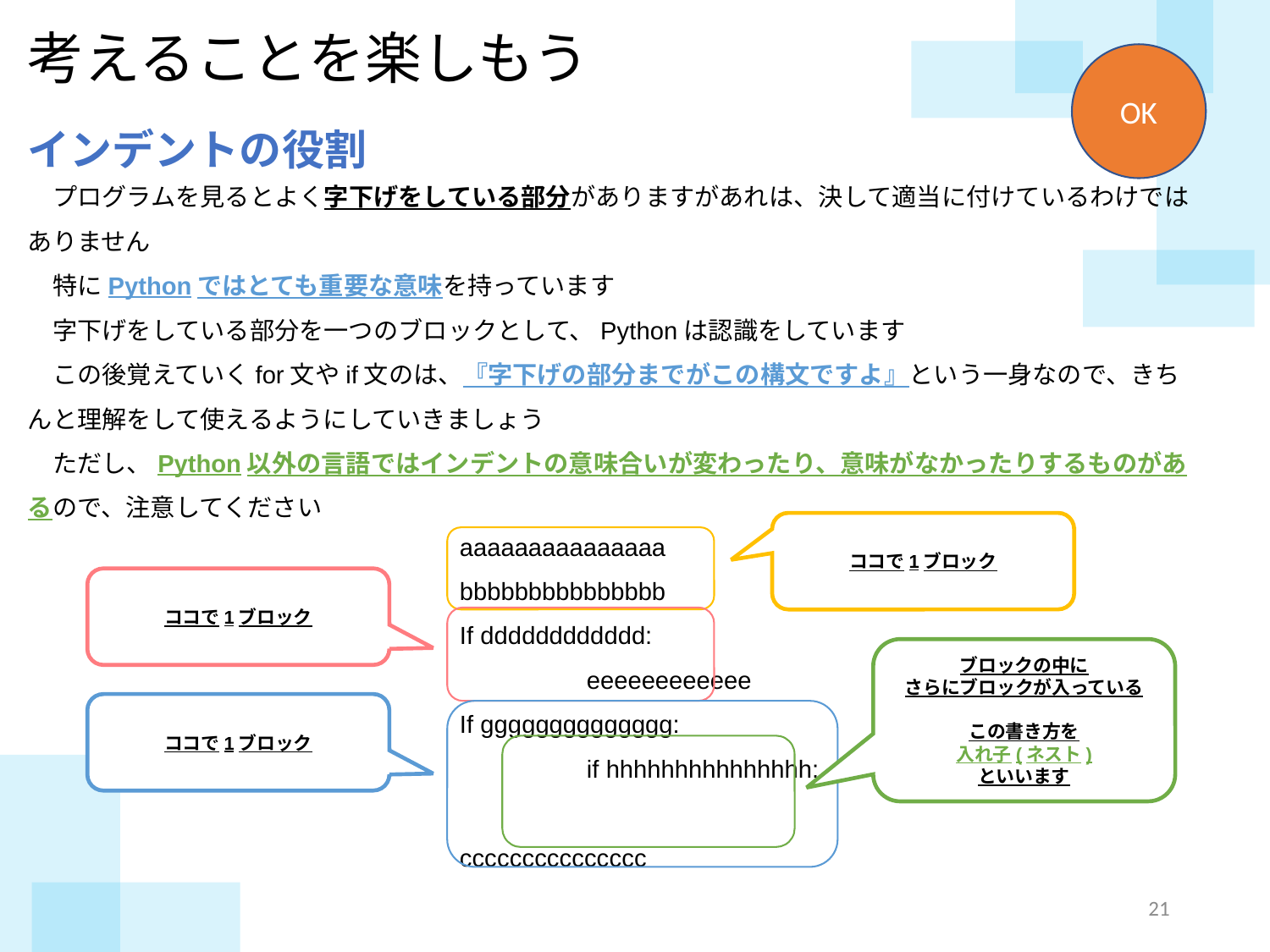

考えることを楽しもう
OK
インデントの役割
　プログラムを見るとよく字下げをしている部分がありますがあれは、決して適当に付けているわけではありません
　特にPythonではとても重要な意味を持っています
　字下げをしている部分を一つのブロックとして、Pythonは認識をしています
　この後覚えていくfor文やif文のは、『字下げの部分までがこの構文ですよ』という一身なので、きちんと理解をして使えるようにしていきましょう
　ただし、Python以外の言語ではインデントの意味合いが変わったり、意味がなかったりするものがあるので、注意してください
aaaaaaaaaaaaaaa
bbbbbbbbbbbbbbb
If dddddddddddd:
	eeeeeeeeeeee
If gggggggggggggg:
	if hhhhhhhhhhhhhhh:
		ccccccccccccccc
ココで1ブロック

ココで1ブロック

ブロックの中に
さらにブロックが入っている

この書き方を
入れ子(ネスト)
といいます
ココで1ブロック

21